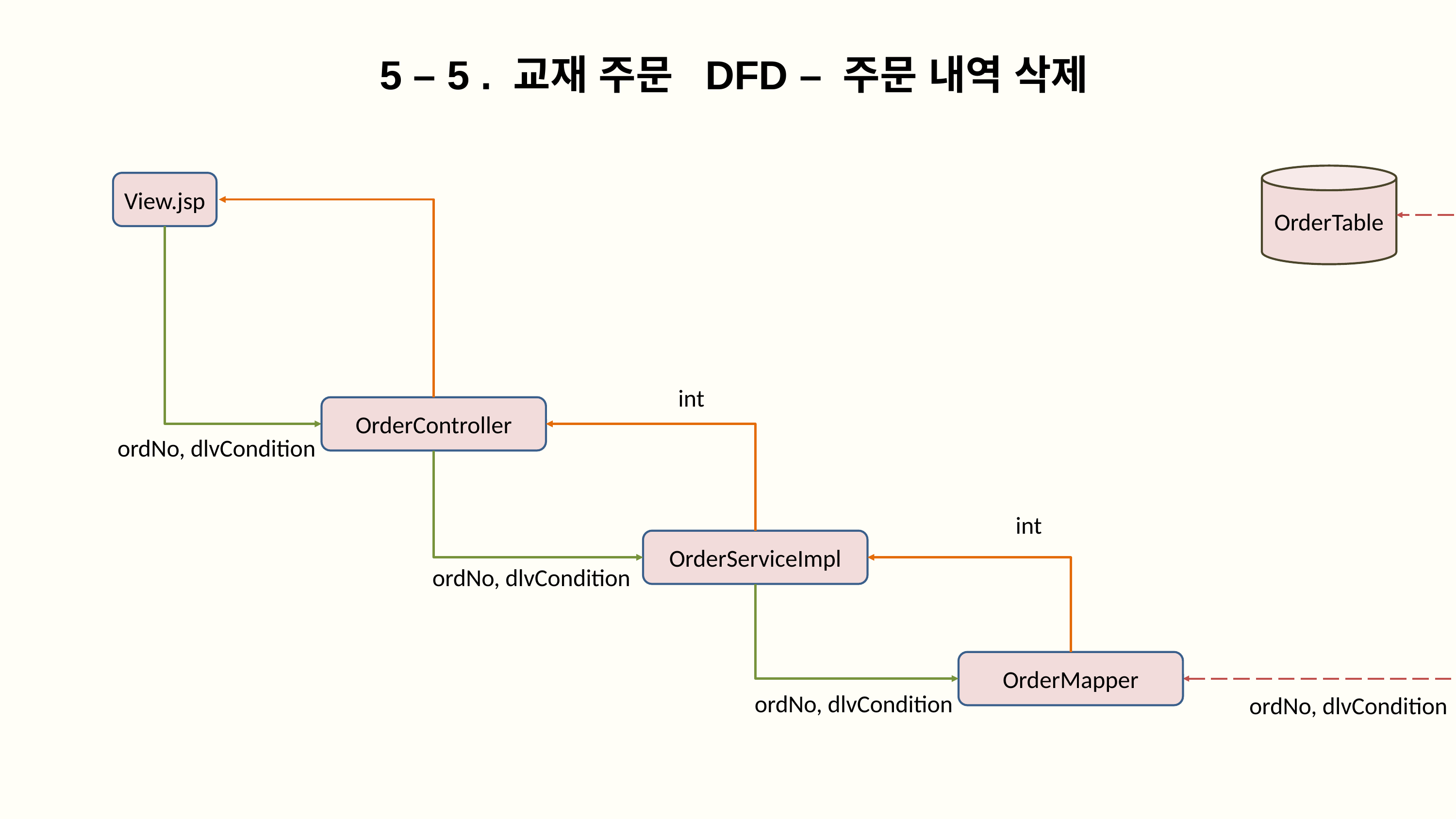

5 – 5 . 교재 주문  DFD – 주문 내역 삭제
OrderTable
View.jsp
int
OrderController
ordNo, dlvCondition

int
OrderServiceImpl
ordNo, dlvCondition

OrderMapper
ordNo, dlvCondition

ordNo, dlvCondition